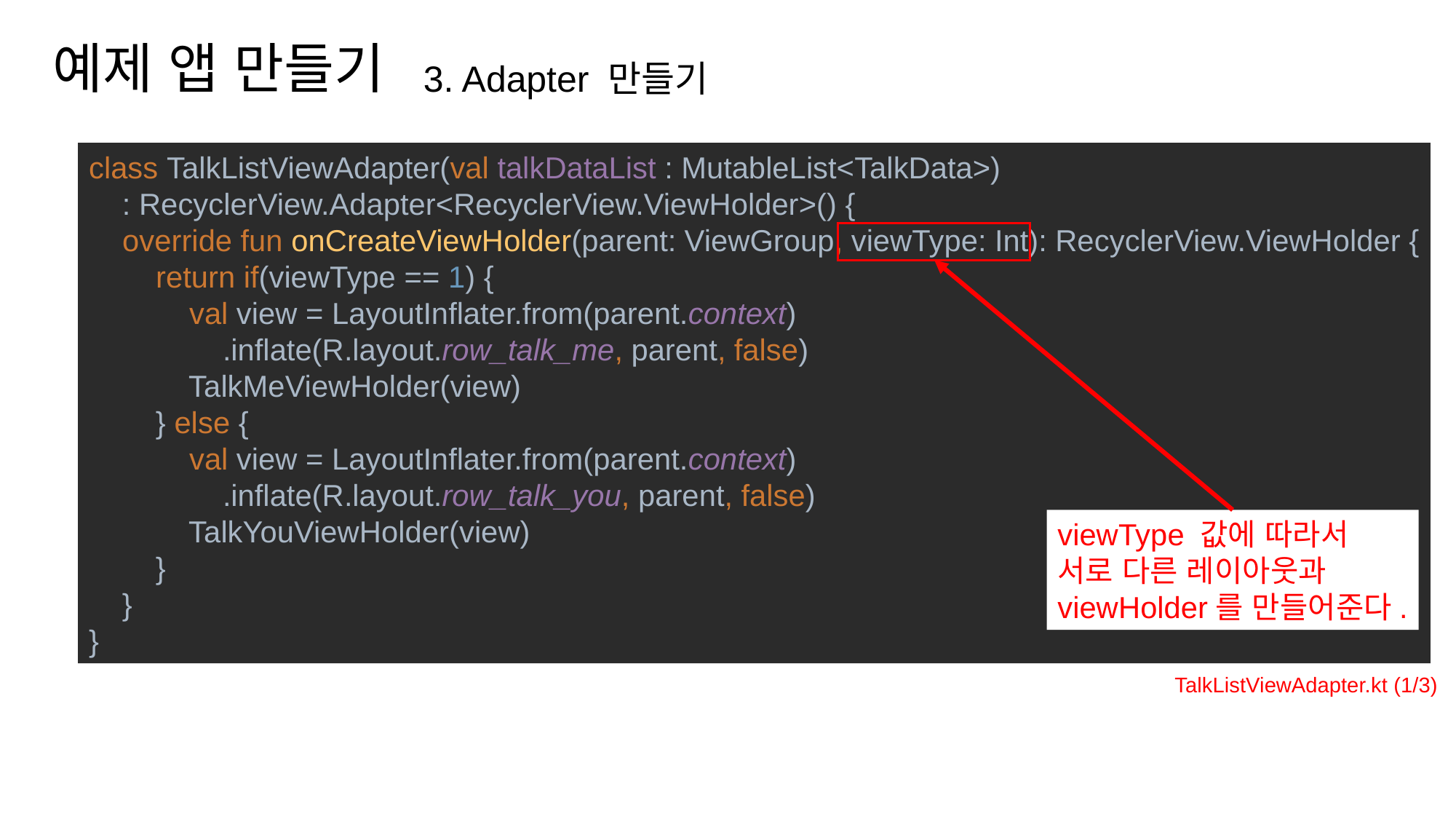

티머니 둥근바람 ExtraBold
티머니 둥근바람 Regular
예제 앱 만들기
3. Adapter 만들기
나눔스퀘어OTF ExtraBold
나눔스퀘어OTF Bold
class TalkListViewAdapter(val talkDataList : MutableList<TalkData>)
    : RecyclerView.Adapter<RecyclerView.ViewHolder>() {
    override fun onCreateViewHolder(parent: ViewGroup, viewType: Int): RecyclerView.ViewHolder {
        return if(viewType == 1) {
            val view = LayoutInflater.from(parent.context)
                .inflate(R.layout.row_talk_me, parent, false)
            TalkMeViewHolder(view)
        } else {
            val view = LayoutInflater.from(parent.context)
                .inflate(R.layout.row_talk_you, parent, false)
            TalkYouViewHolder(view)
        }
    }
}

viewType 값에 따라서
서로 다른 레이아웃과
viewHolder를 만들어준다.
TalkListViewAdapter.kt (1/3)
나눔스퀘어OTF
나눔스퀘어_ac ExtraBold
나눔스퀘어_ac Bold
나눔스퀘어_ac
나눔스퀘어 ExtraBold
나눔스퀘어 Bold
나눔스퀘어
대충 설명
XML
나눔스퀘어 Light
Kotlin

drawable/sp_talk_bg_you.xml